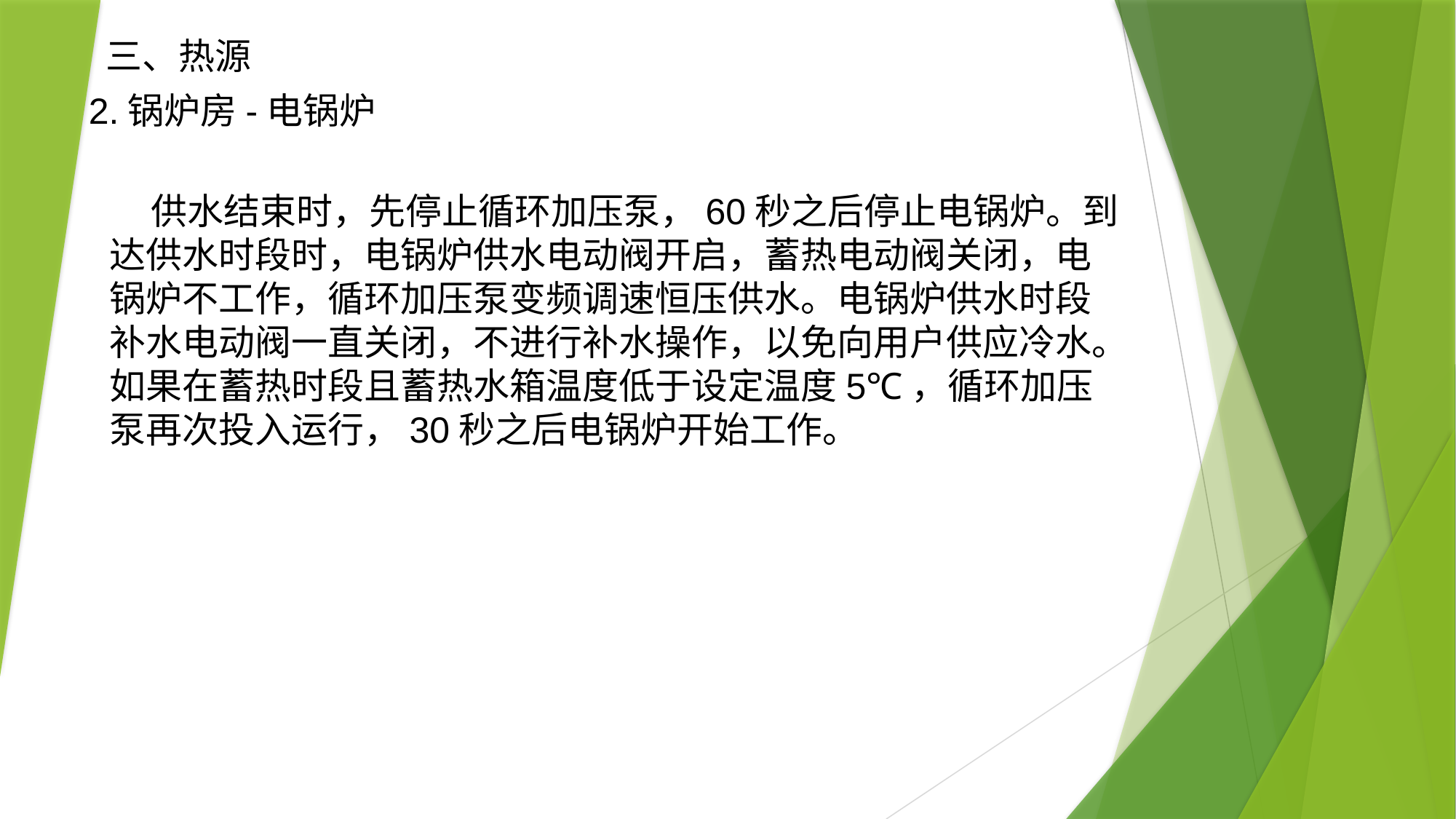

# 三、热源
2.锅炉房-电锅炉
    供水结束时，先停止循环加压泵，60秒之后停止电锅炉。到达供水时段时，电锅炉供水电动阀开启，蓄热电动阀关闭，电锅炉不工作，循环加压泵变频调速恒压供水。电锅炉供水时段补水电动阀一直关闭，不进行补水操作，以免向用户供应冷水。如果在蓄热时段且蓄热水箱温度低于设定温度5℃，循环加压泵再次投入运行，30秒之后电锅炉开始工作。